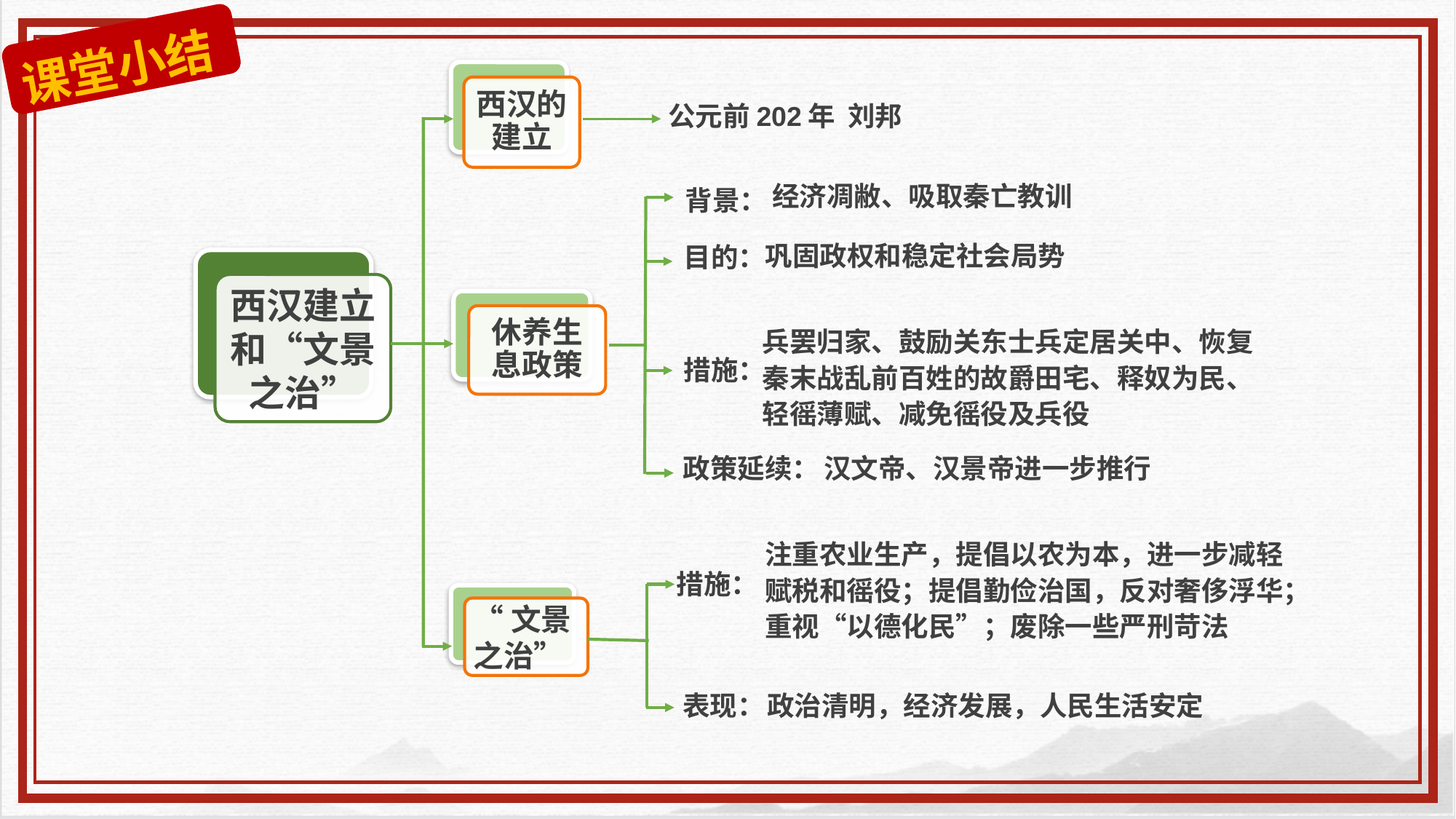

课堂小结

西汉的建立
公元前202年  刘邦
经济凋敝、吸取秦亡教训
背景：
巩固政权和稳定社会局势
目的：

西汉建立和“文景之治”

休养生息政策
兵罢归家、鼓励关东士兵定居关中、恢复秦末战乱前百姓的故爵田宅、释奴为民、轻徭薄赋、减免徭役及兵役
措施：
政策延续：
汉文帝、汉景帝进一步推行
注重农业生产，提倡以农为本，进一步减轻赋税和徭役；提倡勤俭治国，反对奢侈浮华；重视“以德化民”；废除一些严刑苛法
措施：

“文景之治”
表现：
政治清明，经济发展，人民生活安定